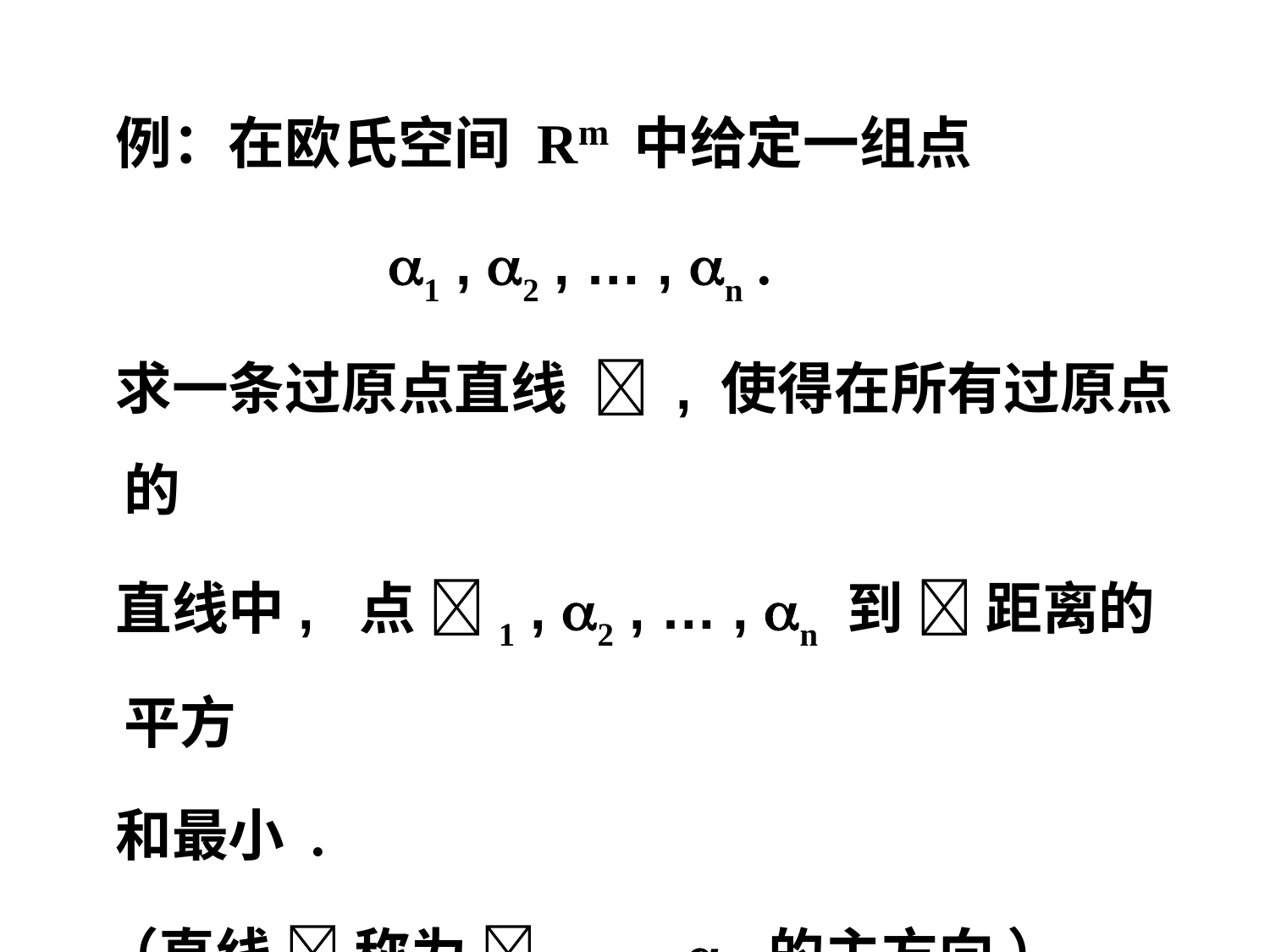

例：在欧氏空间 Rm 中给定一组点
                      α1 , α2 , … , αn .
  求一条过原点直线  β , 使得在所有过原点的
  直线中,  点 α1 , α2 , … , αn 到 β 距离的平方
  和最小 .
 （直线 β 称为 α1 ,…, αn 的主方向 ）